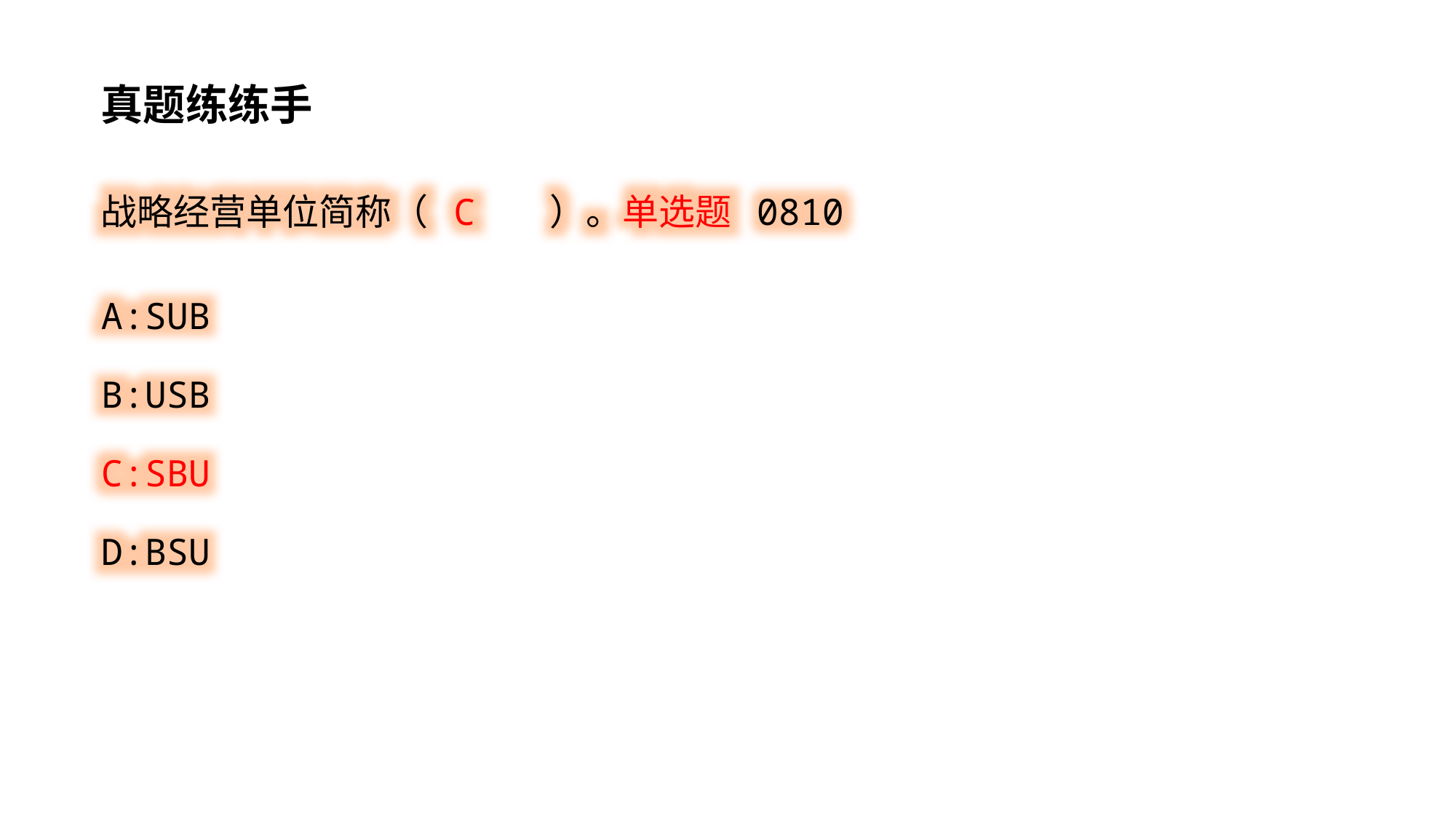

真题练练手
战略经营单位简称（  C   ）。单选题  0810

A:SUB

B:USB

C:SBU

D:BSU